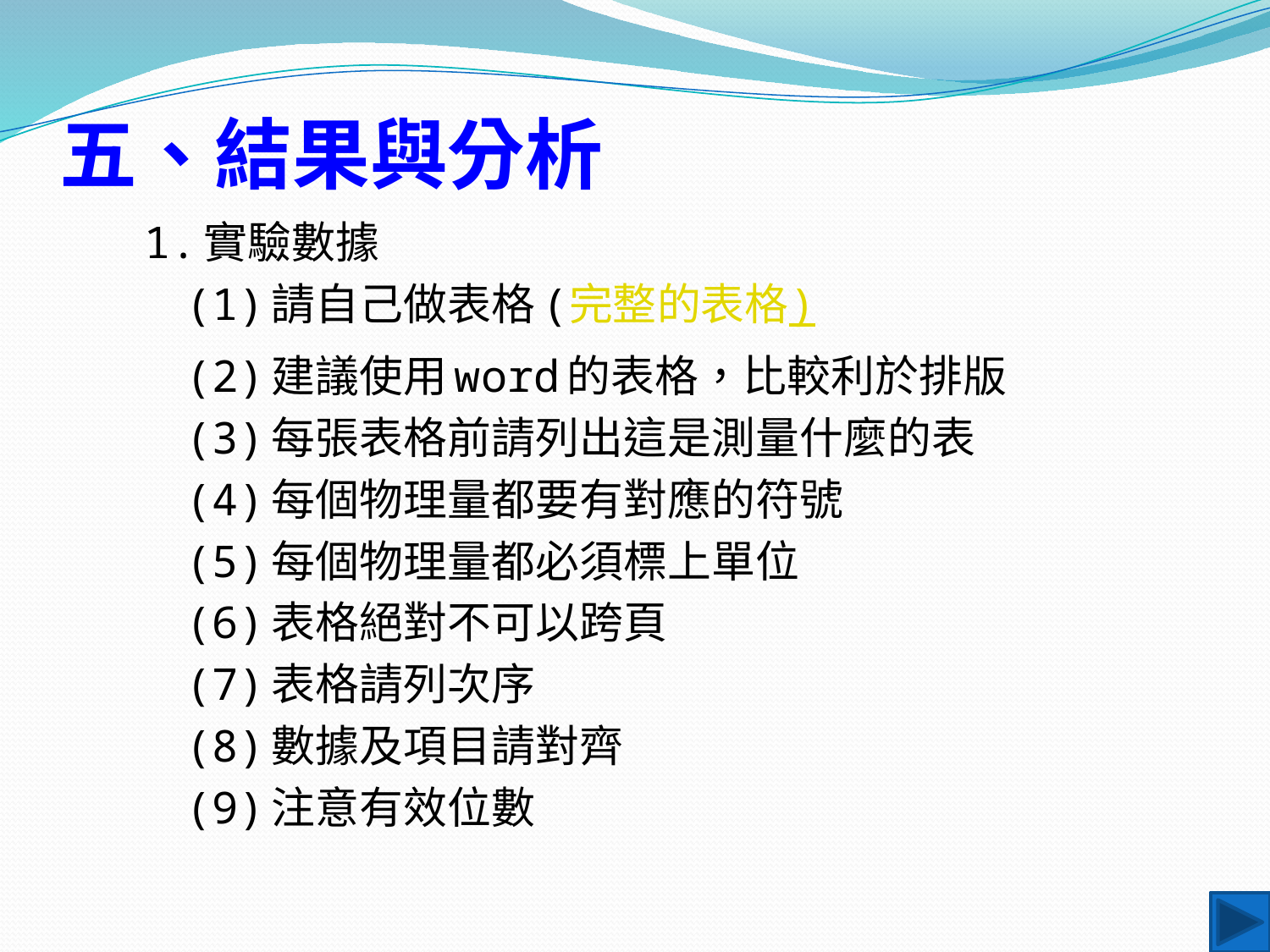

# 五、結果與分析
1.實驗數據
(1)請自己做表格(完整的表格)
(2)建議使用word的表格，比較利於排版
(3)每張表格前請列出這是測量什麼的表
(4)每個物理量都要有對應的符號
(5)每個物理量都必須標上單位
(6)表格絕對不可以跨頁
(7)表格請列次序
(8)數據及項目請對齊
(9)注意有效位數